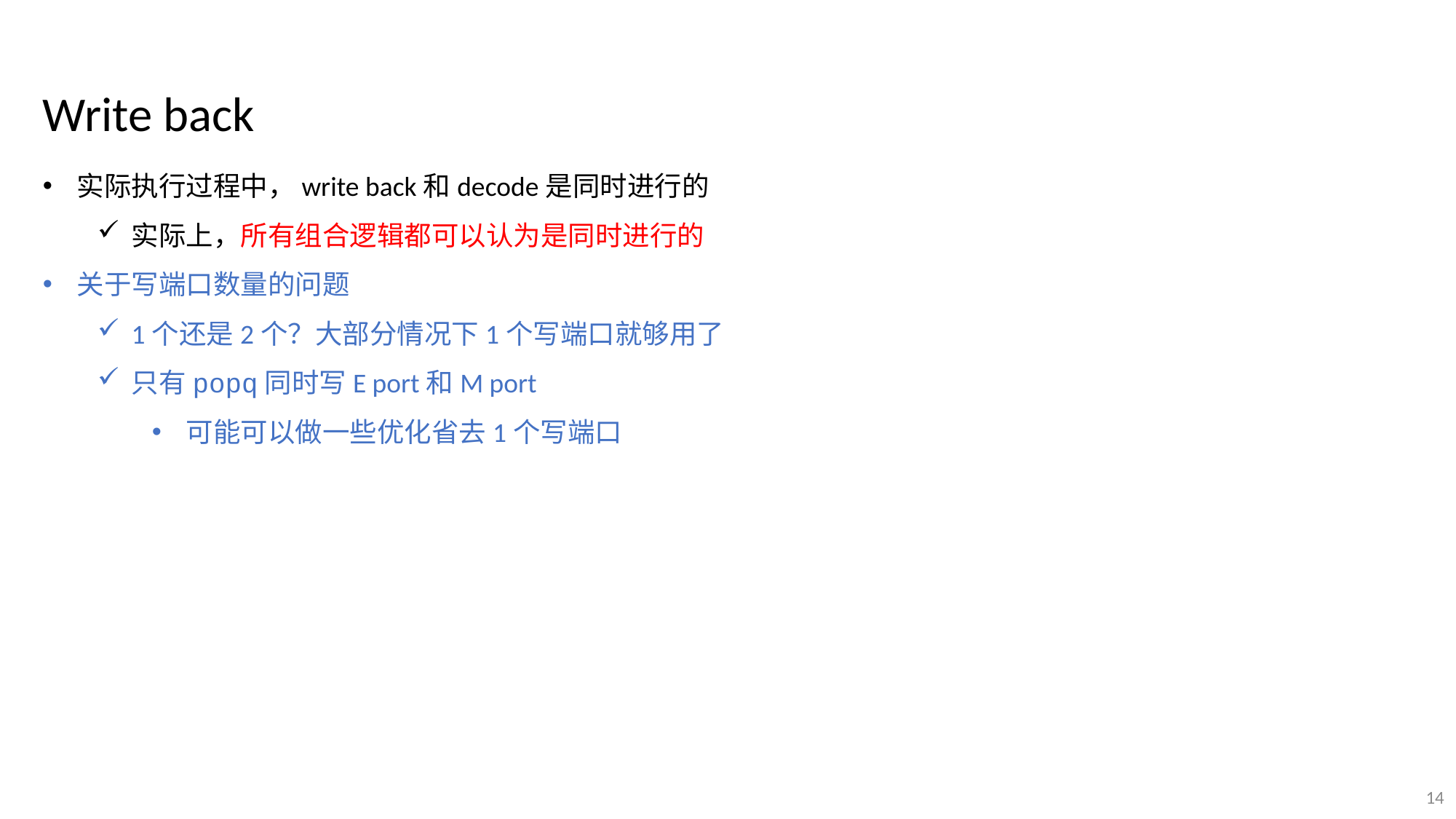

Write back
实际执行过程中，write back和decode是同时进行的
实际上，所有组合逻辑都可以认为是同时进行的
关于写端口数量的问题
1个还是2个？大部分情况下1个写端口就够用了
只有popq同时写E port和M port
可能可以做一些优化省去1个写端口
14